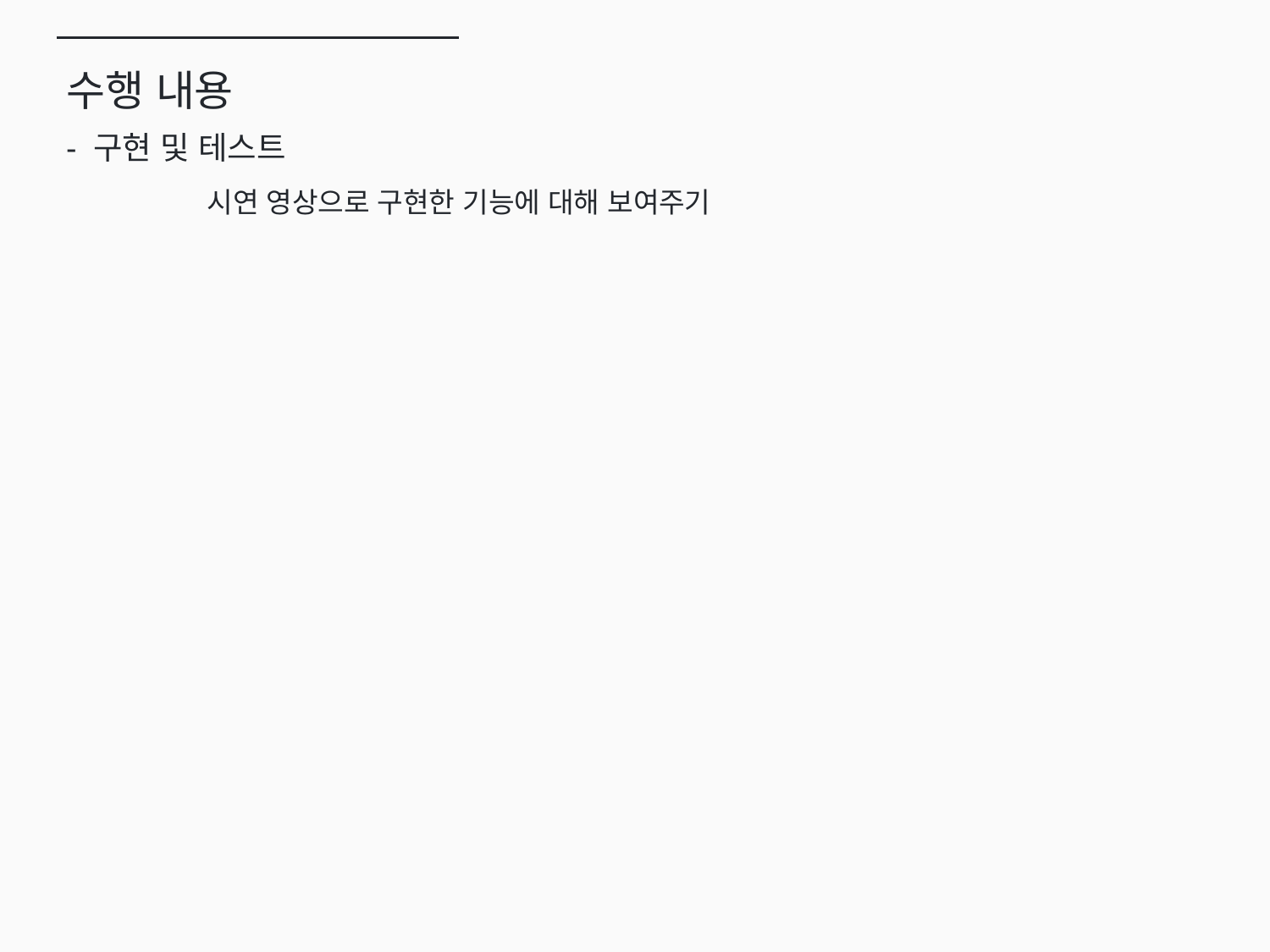

수행 내용
- 구현 및 테스트
시연 영상으로 구현한 기능에 대해 보여주기